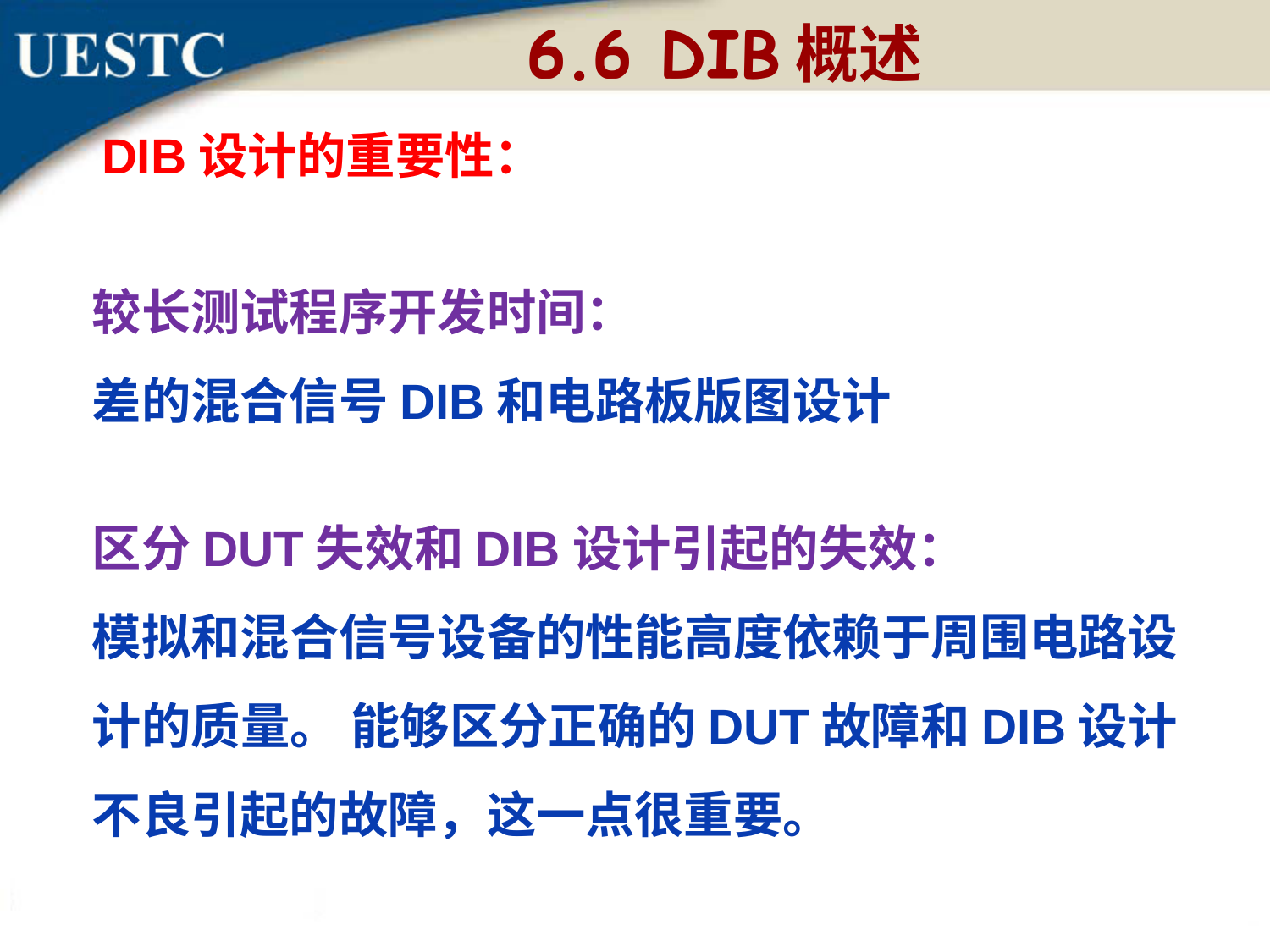

6.6 DIB概述
DIB设计的重要性：
较长测试程序开发时间：
差的混合信号DIB和电路板版图设计
区分DUT失效和DIB设计引起的失效：
模拟和混合信号设备的性能高度依赖于周围电路设计的质量。 能够区分正确的DUT故障和DIB设计不良引起的故障，这一点很重要。